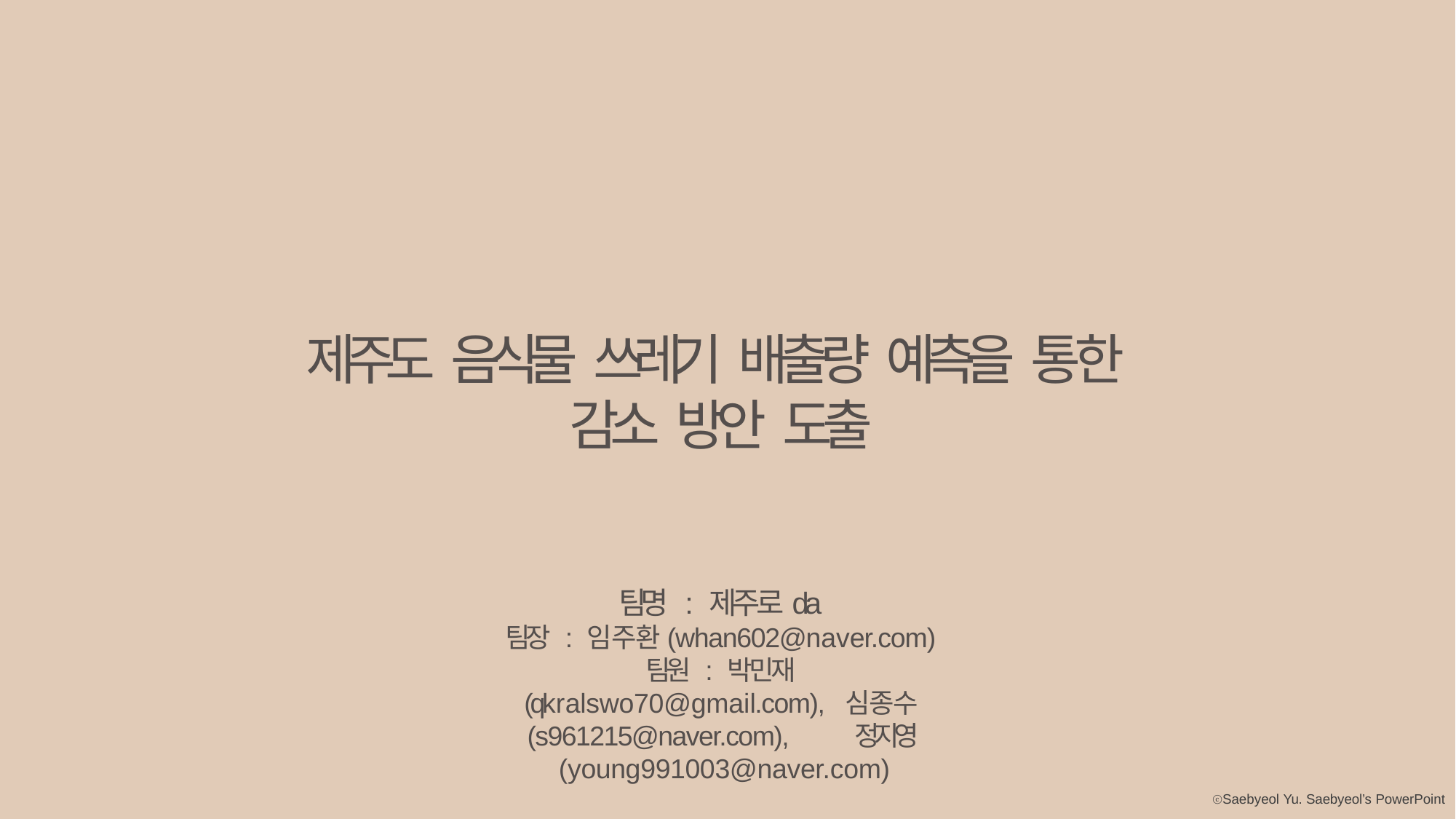

# 제주도 음식물 쓰레기 배출량 예측을 통한  감소 방안 도출
팀명 : 제주로da
팀장 : 임주환(whan602@naver.com)  팀원 : 박민재(qkralswo70@gmail.com),  심종수(s961215@naver.com),	정지영  (young991003@naver.com)
ⓒSaebyeol Yu. Saebyeol’s PowerPoint